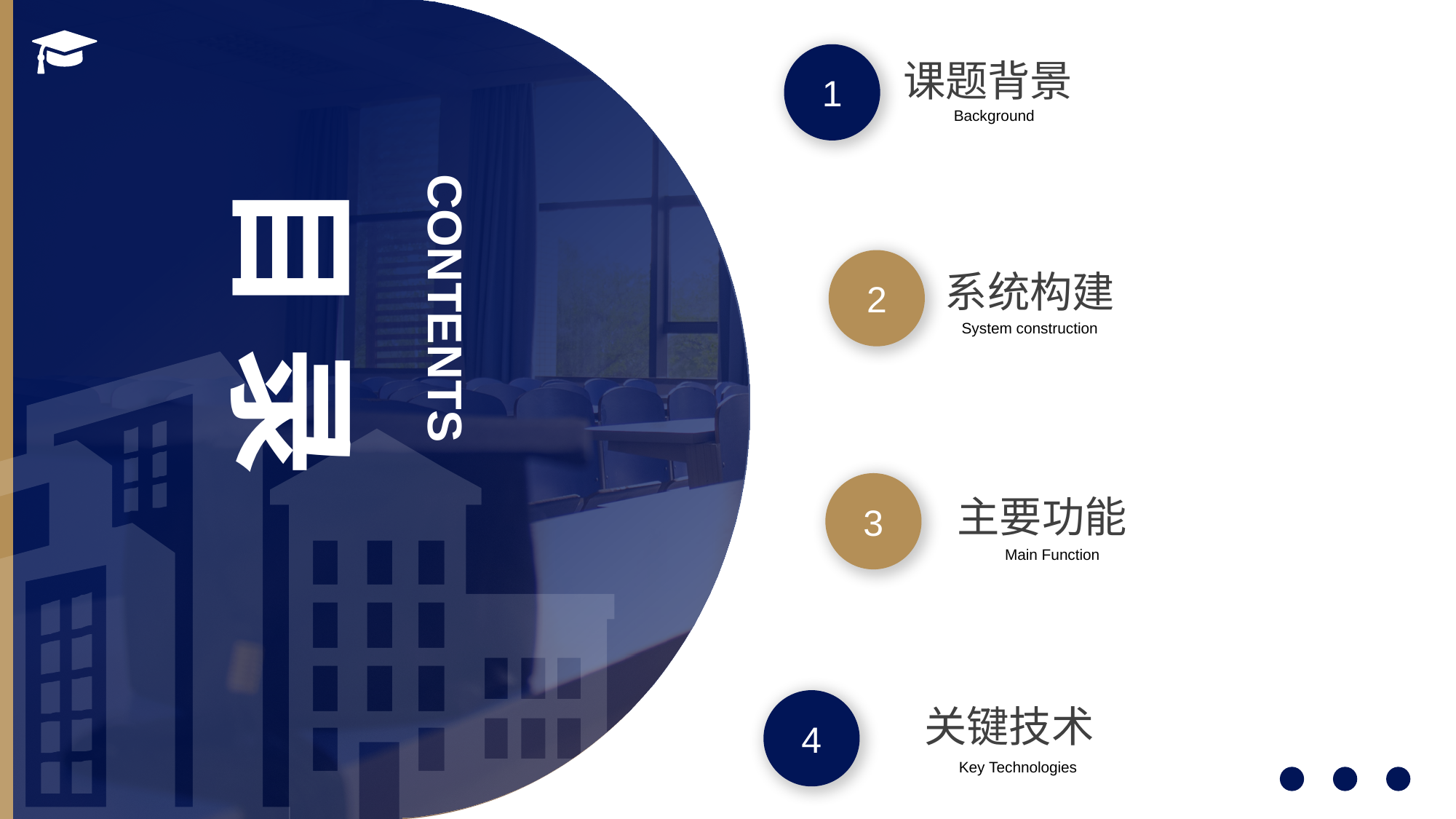

1
课题背景
Background
目 录
CONTEN TS
2
系统构建

System construction

3
主要功能

Main Function
4
关键技术

Key Technologies